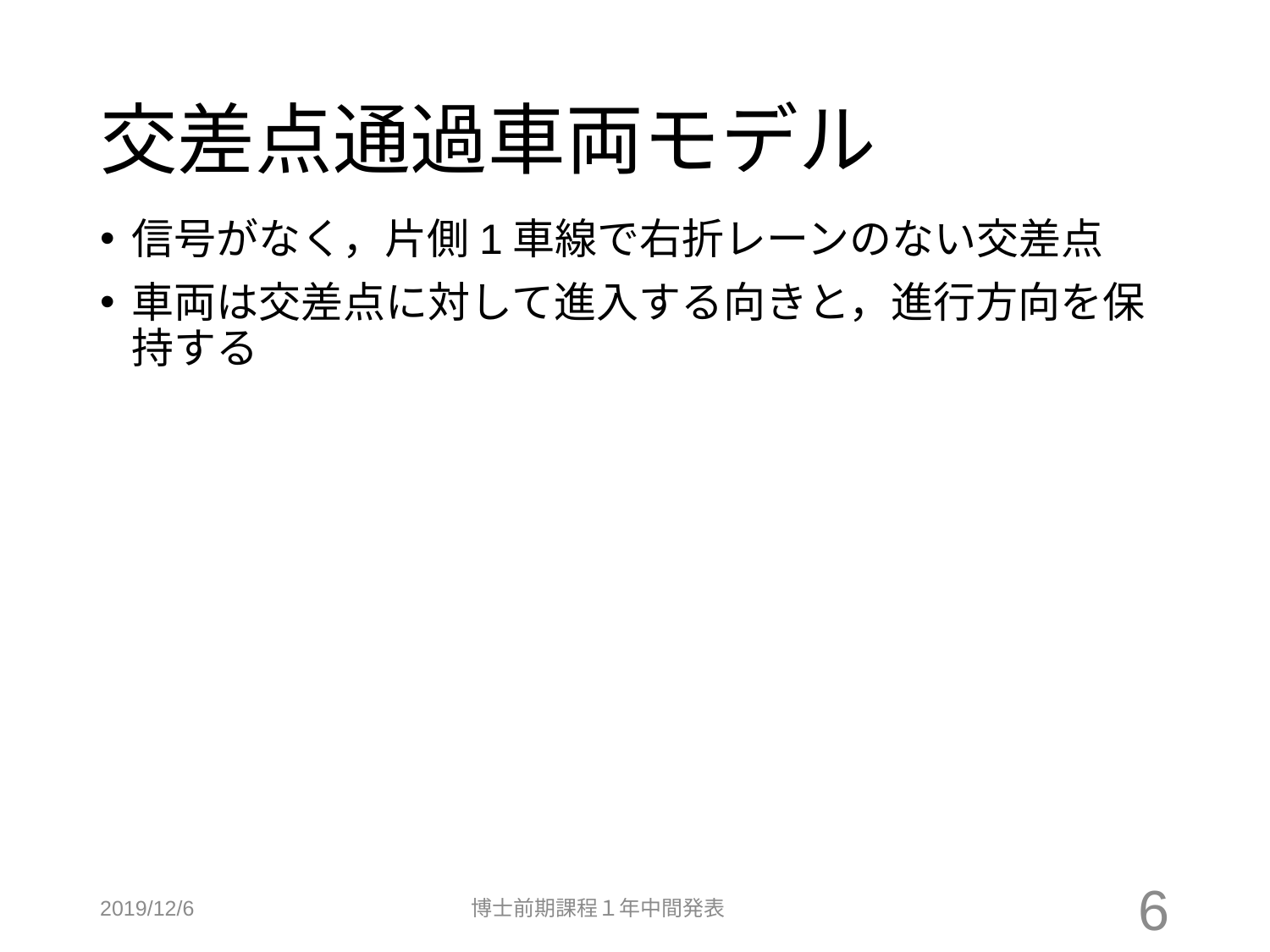

# 交差点通過車両モデル
信号がなく，片側1車線で右折レーンのない交差点
車両は交差点に対して進入する向きと，進行方向を保持する

2019/12/6
博士前期課程１年中間発表
6